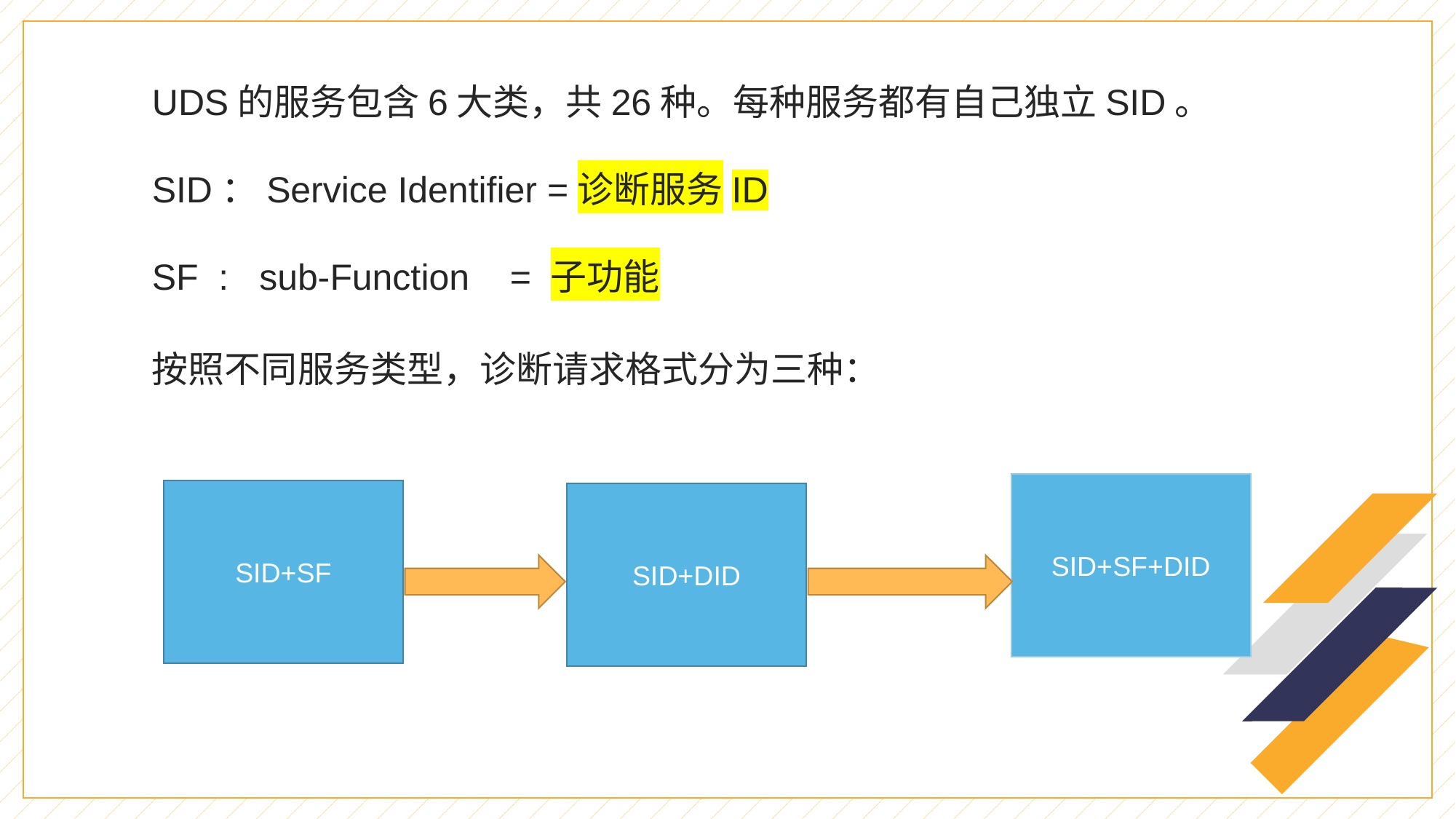

UDS的服务包含6大类，共26种。每种服务都有自己独立SID。

SID：Service Identifier =诊断服务ID

SF  :   sub-Function    = 子功能

按照不同服务类型，诊断请求格式分为三种：

SID+SF+DID
SID+SF

SID+DID